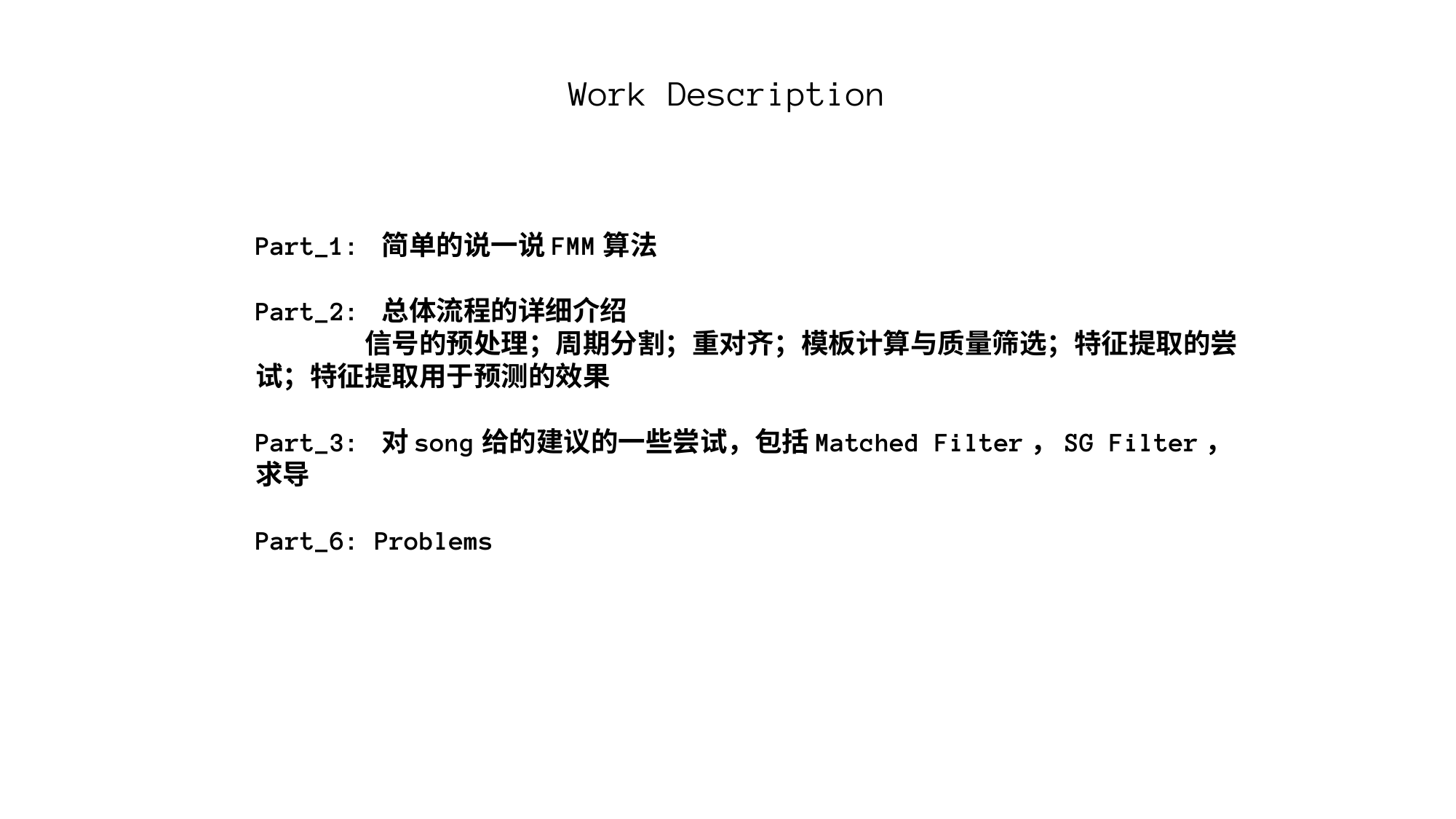

Work Description
Part_1: 简单的说一说FMM算法

Part_2: 总体流程的详细介绍
	信号的预处理；周期分割；重对齐；模板计算与质量筛选；特征提取的尝试；特征提取用于预测的效果

Part_3: 对song给的建议的一些尝试，包括Matched Filter，SG Filter，求导

Part_6: Problems